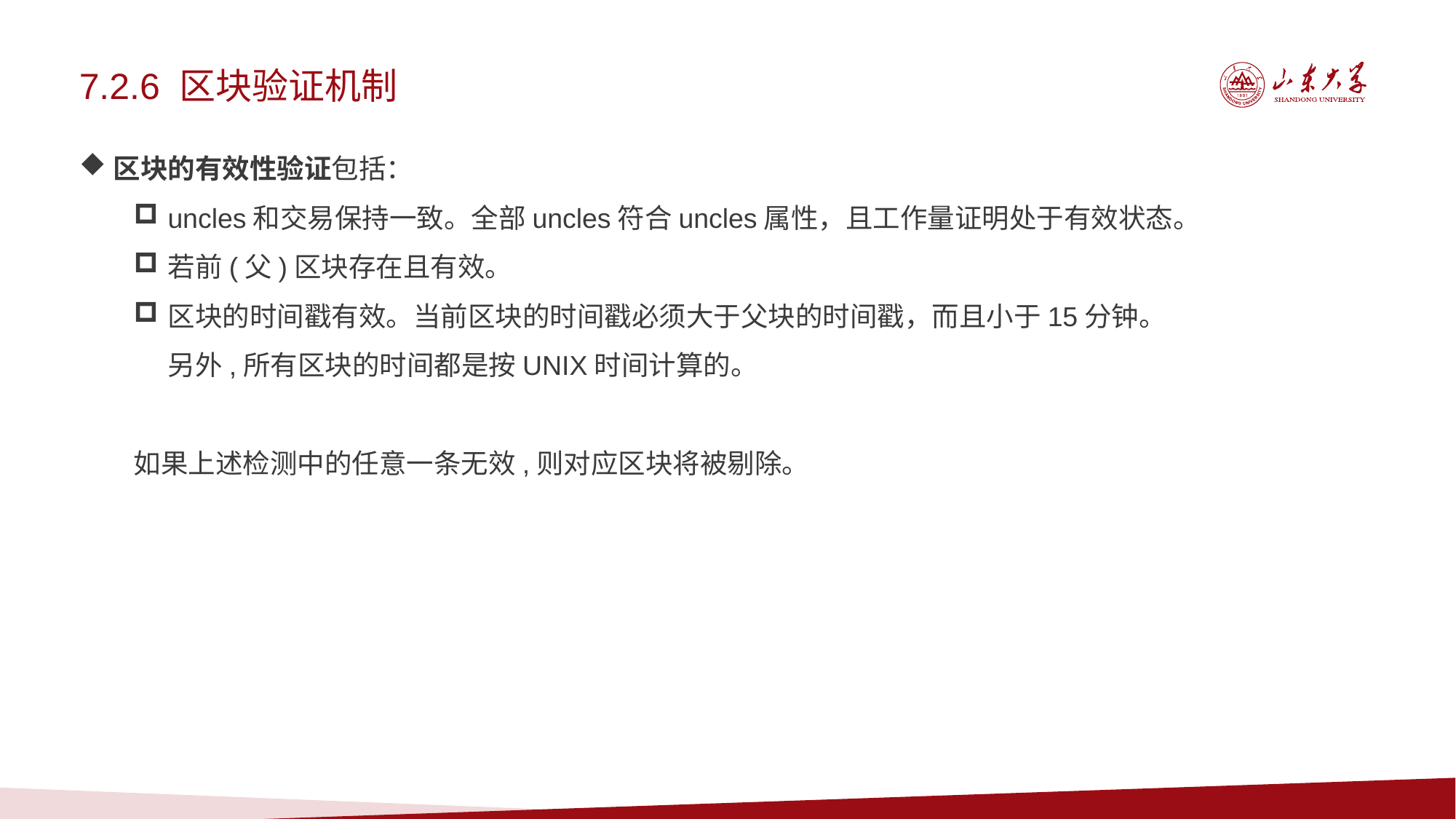

7.2.6 区块验证机制
区块的有效性验证包括：
uncles和交易保持一致。全部uncles符合uncles属性，且工作量证明处于有效状态。
若前(父)区块存在且有效。
区块的时间戳有效。当前区块的时间戳必须大于父块的时间戳，而且小于15分钟。另外,所有区块的时间都是按UNIX时间计算的。

如果上述检测中的任意一条无效,则对应区块将被剔除。